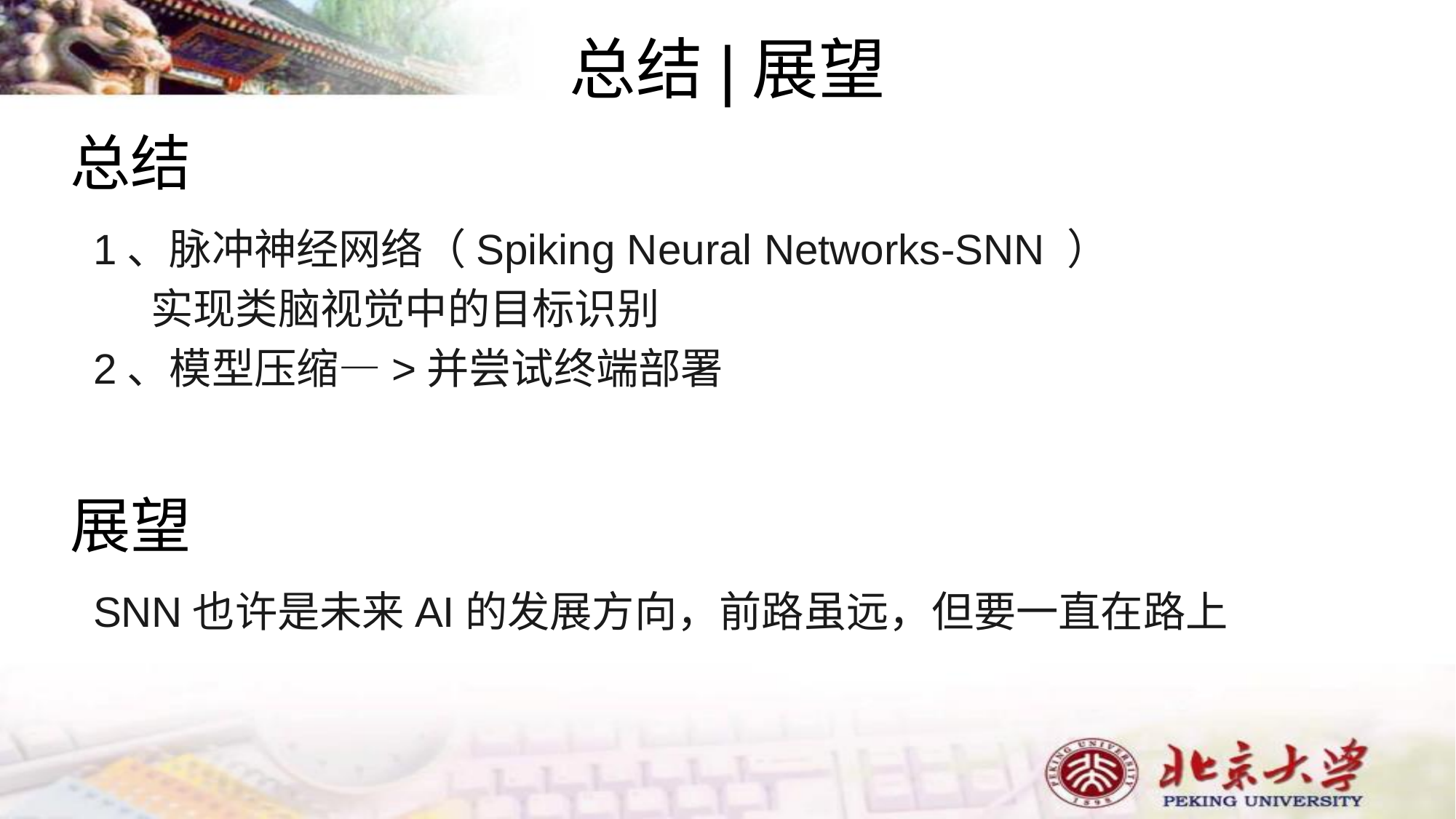

总结|展望
总结
1、脉冲神经网络（Spiking Neural Networks-SNN ）
     实现类脑视觉中的目标识别
2、模型压缩—>并尝试终端部署
展望
SNN也许是未来AI的发展方向，前路虽远，但要一直在路上